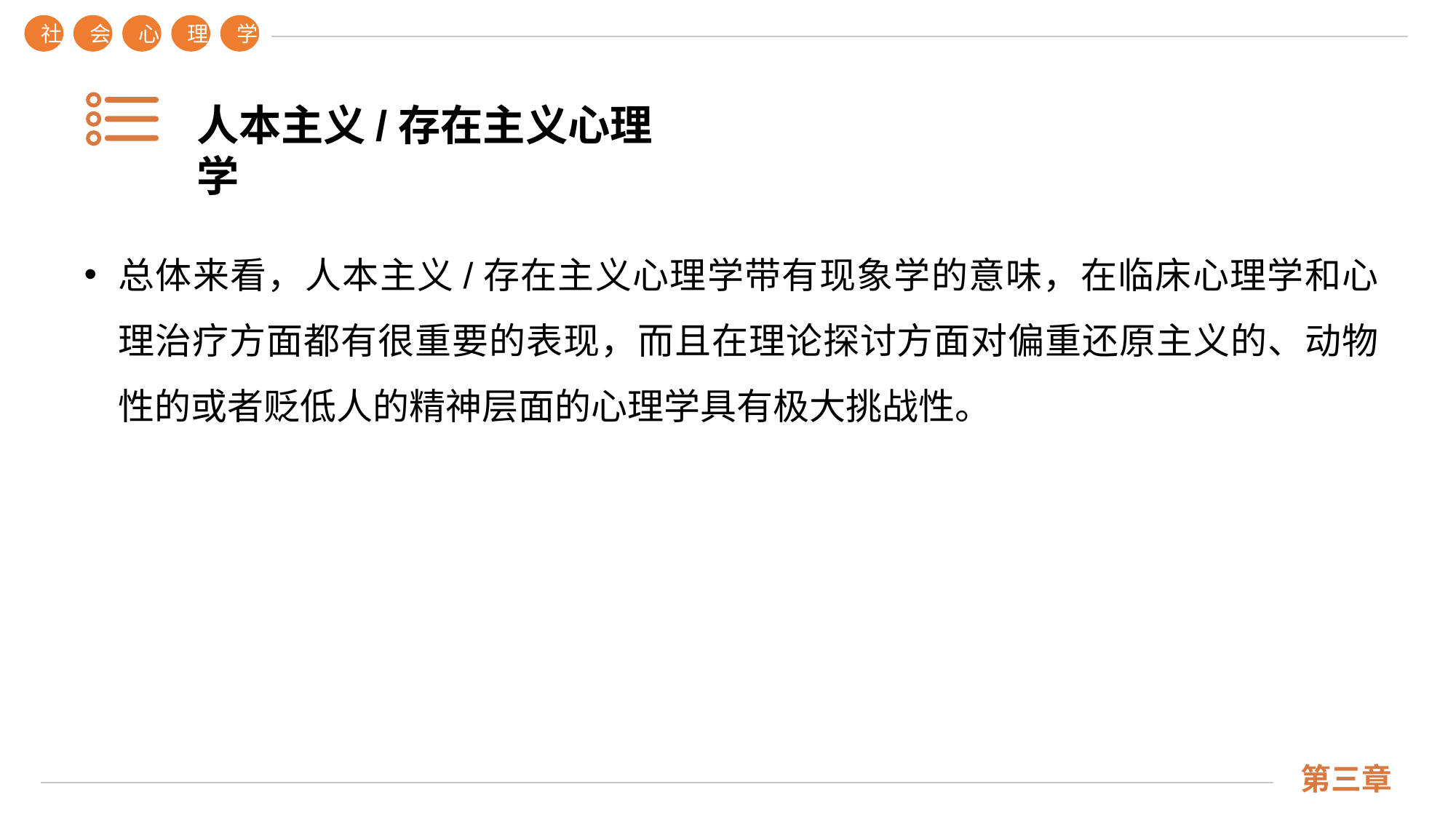

社
会
心
理
学

人本主义/存在主义心理学

总体来看，人本主义/存在主义心理学带有现象学的意味，在临床心理学和心理治疗方面都有很重要的表现，而且在理论探讨方面对偏重还原主义的、动物性的或者贬低人的精神层面的心理学具有极大挑战性。
第三章